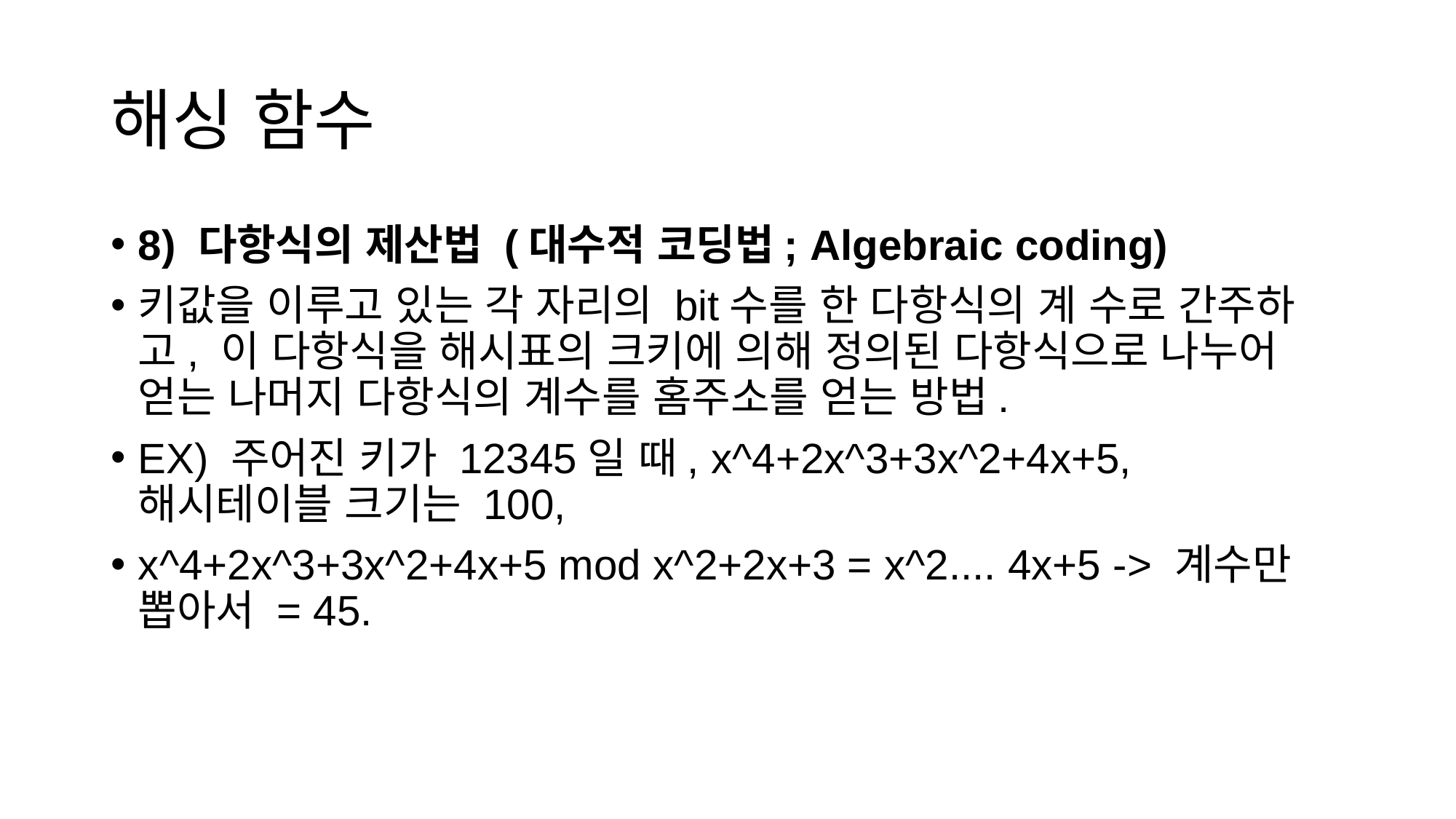

# 해싱 함수
8) 다항식의 제산법 (대수적 코딩법; Algebraic coding)
키값을 이루고 있는 각 자리의 bit수를 한 다항식의 계 수로 간주하고, 이 다항식을 해시표의 크키에 의해 정의된 다항식으로 나누어 얻는 나머지 다항식의 계수를 홈주소를 얻는 방법.
EX) 주어진 키가 12345일 때, x^4+2x^3+3x^2+4x+5, 해시테이블 크기는 100,
x^4+2x^3+3x^2+4x+5 mod x^2+2x+3 = x^2.... 4x+5 -> 계수만 뽑아서 = 45.